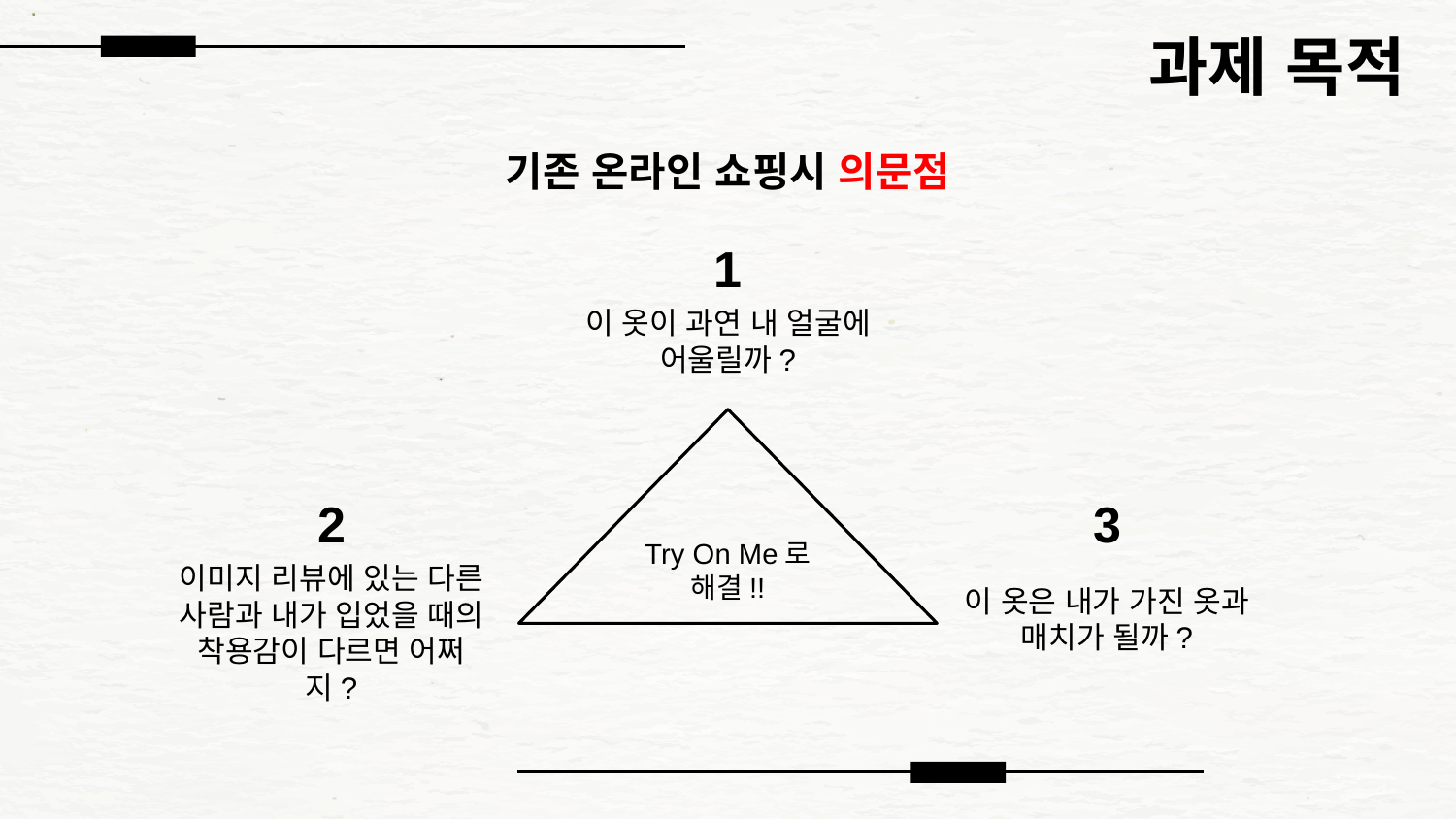

과제 목적
# 기존 온라인 쇼핑시 의문점
1
이 옷이 과연 내 얼굴에 어울릴까?
Try On Me로 해결!!
2
3
이미지 리뷰에 있는 다른 사람과 내가 입었을 때의 착용감이 다르면 어쩌지?
이 옷은 내가 가진 옷과 매치가 될까?